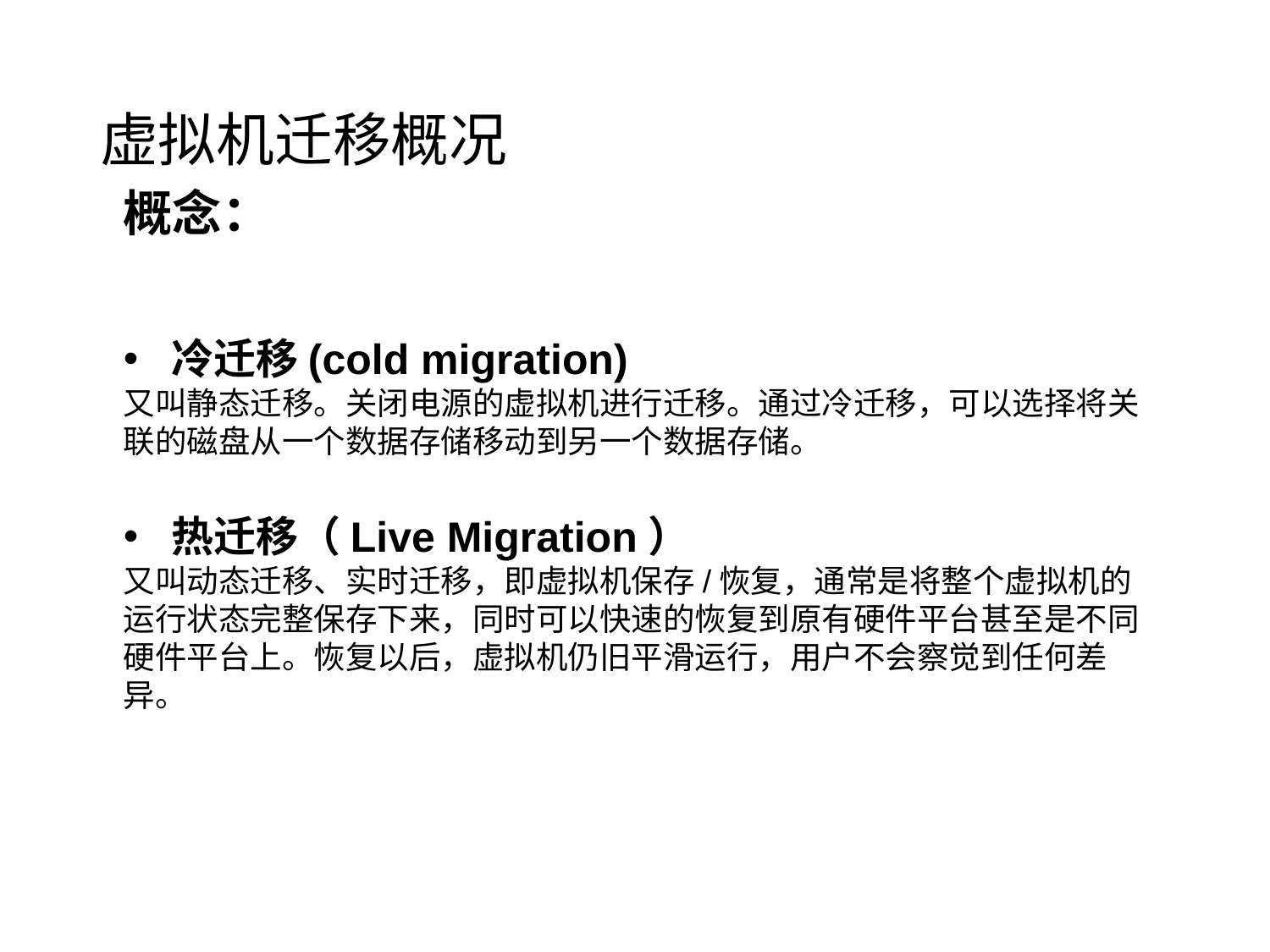

# 虚拟机迁移概况
概念：
冷迁移(cold migration)
又叫静态迁移。关闭电源的虚拟机进行迁移。通过冷迁移，可以选择将关联的磁盘从一个数据存储移动到另一个数据存储。

热迁移（Live Migration）
又叫动态迁移、实时迁移，即虚拟机保存/恢复，通常是将整个虚拟机的运行状态完整保存下来，同时可以快速的恢复到原有硬件平台甚至是不同硬件平台上。恢复以后，虚拟机仍旧平滑运行，用户不会察觉到任何差异。